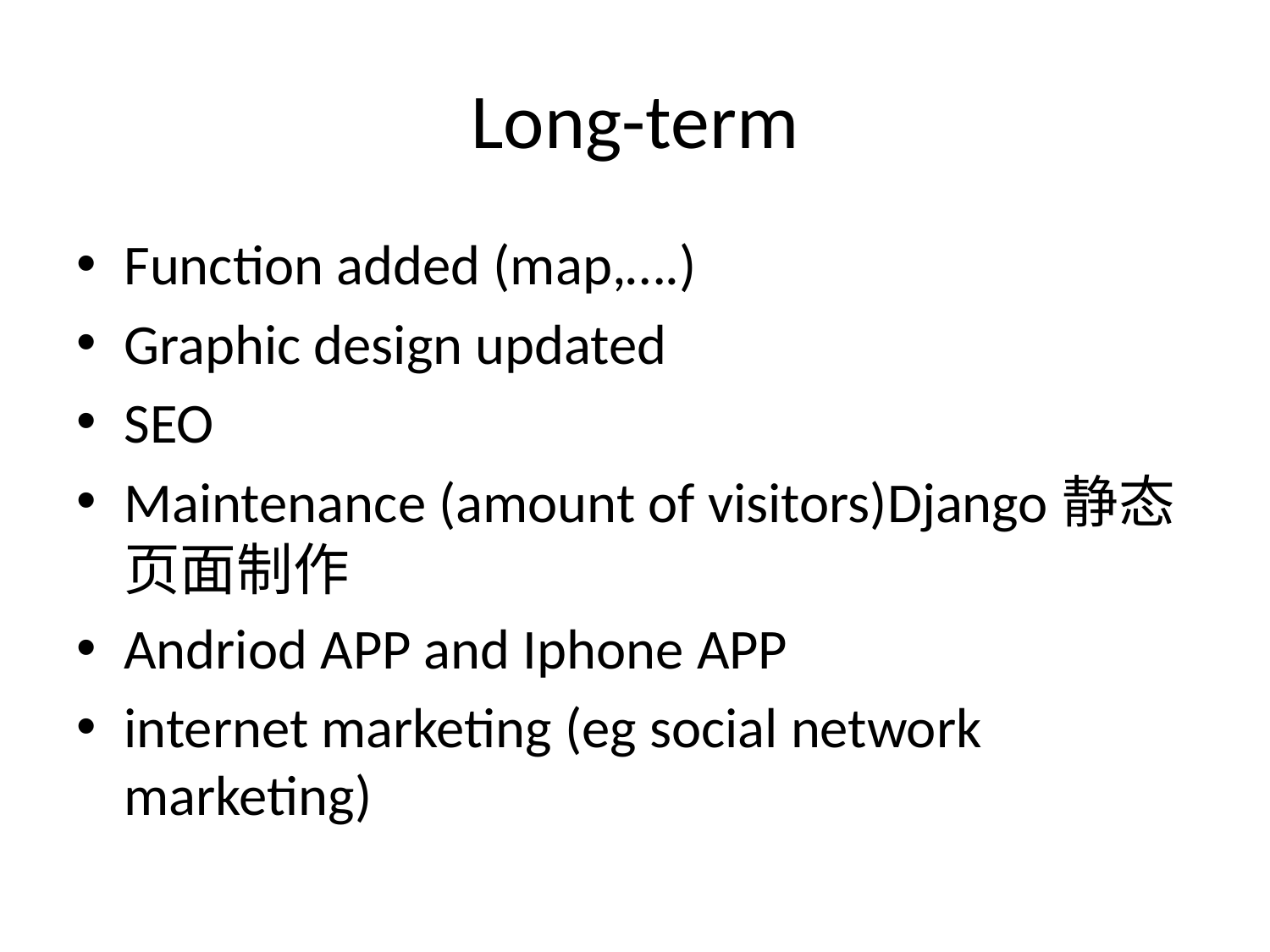

# Long-term
Function added (map,….)
Graphic design updated
SEO
Maintenance (amount of visitors)Django静态页面制作
Andriod APP and Iphone APP
internet marketing (eg social network marketing)